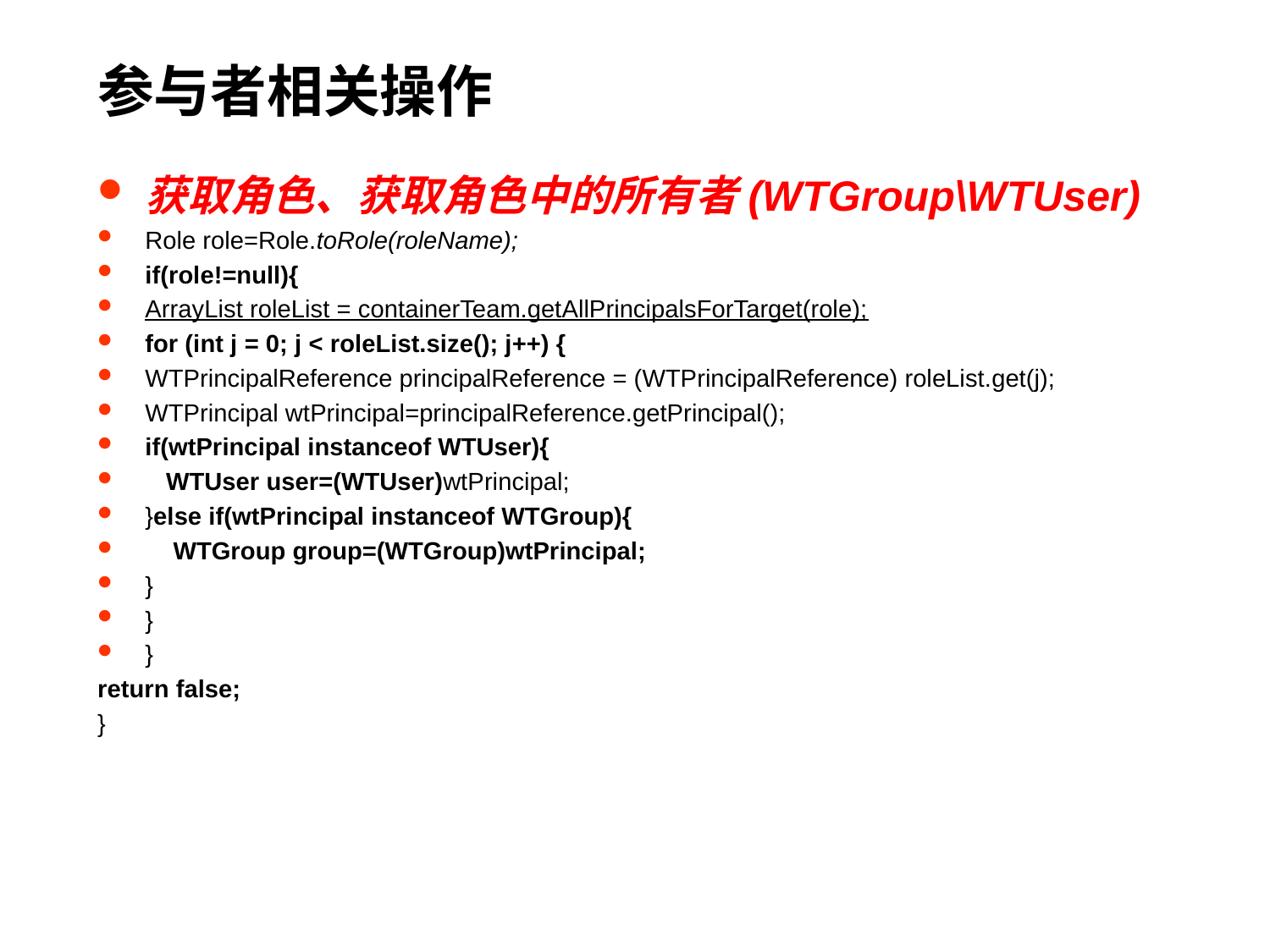

# 参与者相关操作
获取角色、获取角色中的所有者(WTGroup\WTUser)
Role role=Role.toRole(roleName);
if(role!=null){
ArrayList roleList = containerTeam.getAllPrincipalsForTarget(role);
for (int j = 0; j < roleList.size(); j++) {
WTPrincipalReference principalReference = (WTPrincipalReference) roleList.get(j);
WTPrincipal wtPrincipal=principalReference.getPrincipal();
if(wtPrincipal instanceof WTUser){
   WTUser user=(WTUser)wtPrincipal;
}else if(wtPrincipal instanceof WTGroup){
    WTGroup group=(WTGroup)wtPrincipal;
}
}
}
return false;
}